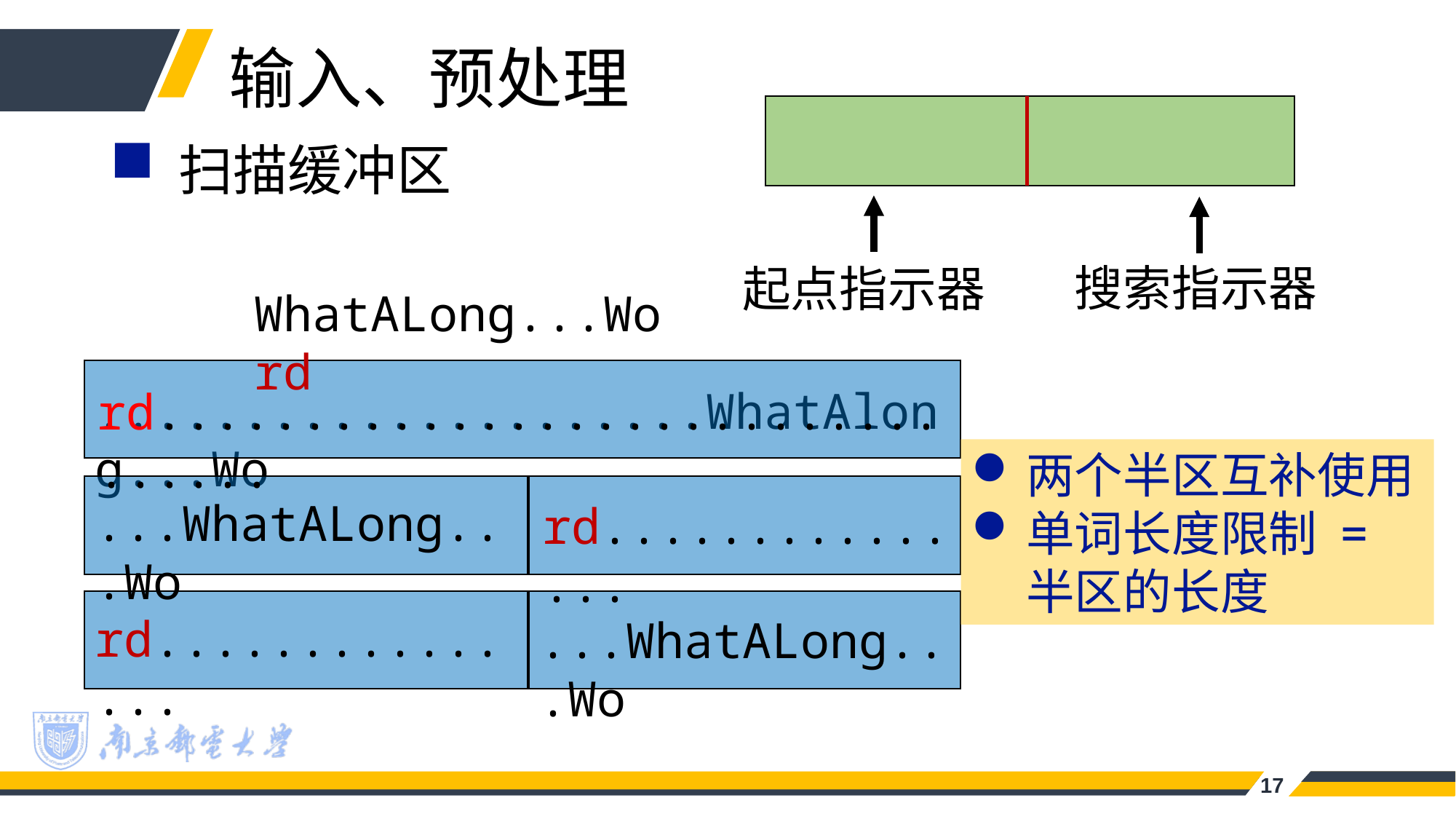

输入、预处理

扫描缓冲区
搜索指示器
起点指示器
WhatALong...Word

.....................WhatAlong...Wo
rd.................................
两个半区互补使用
单词长度限制 = 半区的长度

...WhatALong...Wo
rd...............

rd...............
...WhatALong...Wo
17